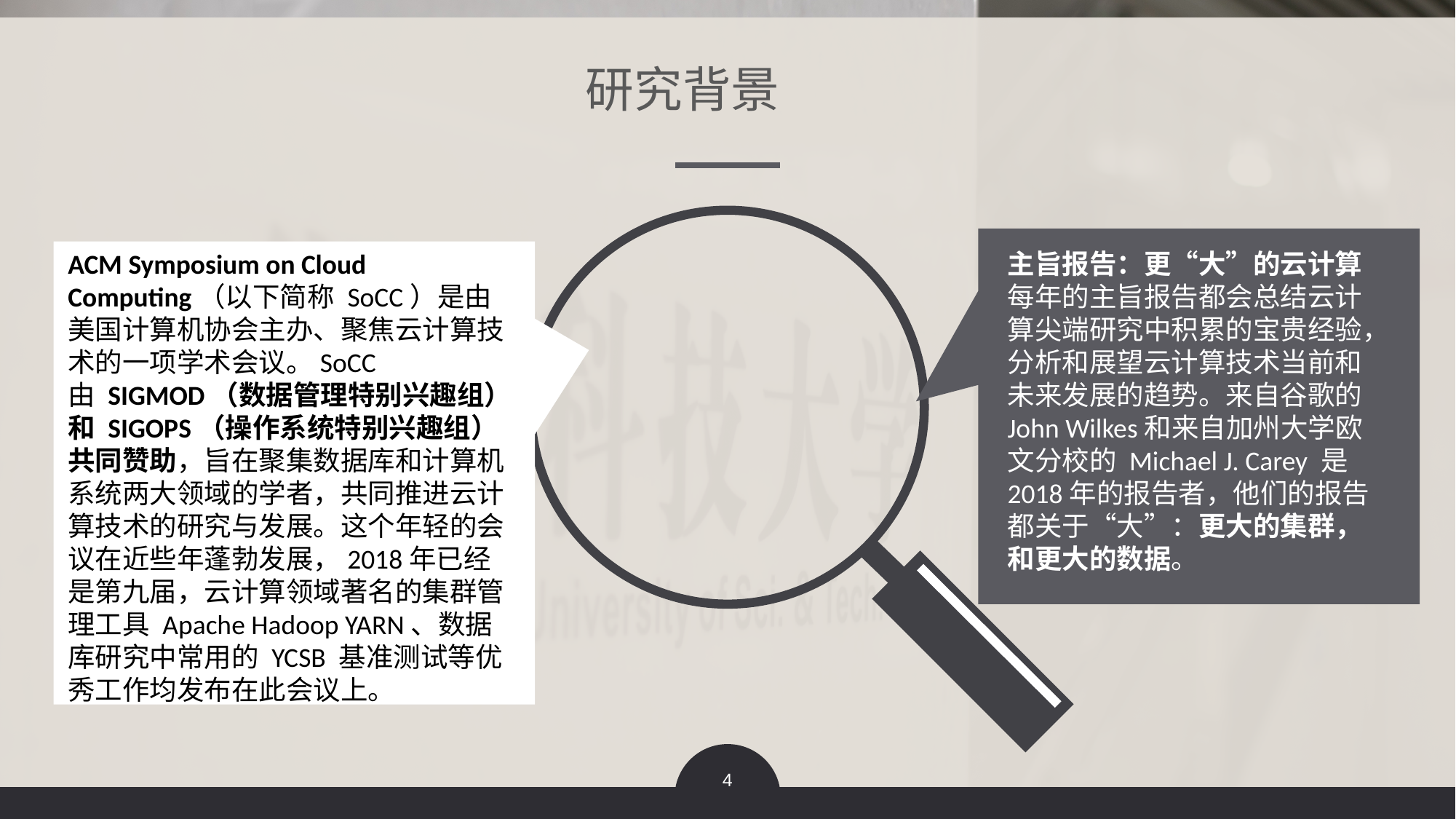

研究背景

ACM Symposium on Cloud Computing（以下简称 SoCC）是由美国计算机协会主办、聚焦云计算技术的一项学术会议。SoCC 由 SIGMOD（数据管理特别兴趣组）和 SIGOPS（操作系统特别兴趣组）共同赞助，旨在聚集数据库和计算机系统两大领域的学者，共同推进云计算技术的研究与发展。这个年轻的会议在近些年蓬勃发展，2018年已经是第九届，云计算领域著名的集群管理工具 Apache Hadoop YARN、数据库研究中常用的 YCSB 基准测试等优秀工作均发布在此会议上。
主旨报告：更“大”的云计算
每年的主旨报告都会总结云计算尖端研究中积累的宝贵经验，分析和展望云计算技术当前和未来发展的趋势。来自谷歌的John Wilkes和来自加州大学欧文分校的 Michael J. Carey 是2018年的报告者，他们的报告都关于“大”：更大的集群，和更大的数据。

4